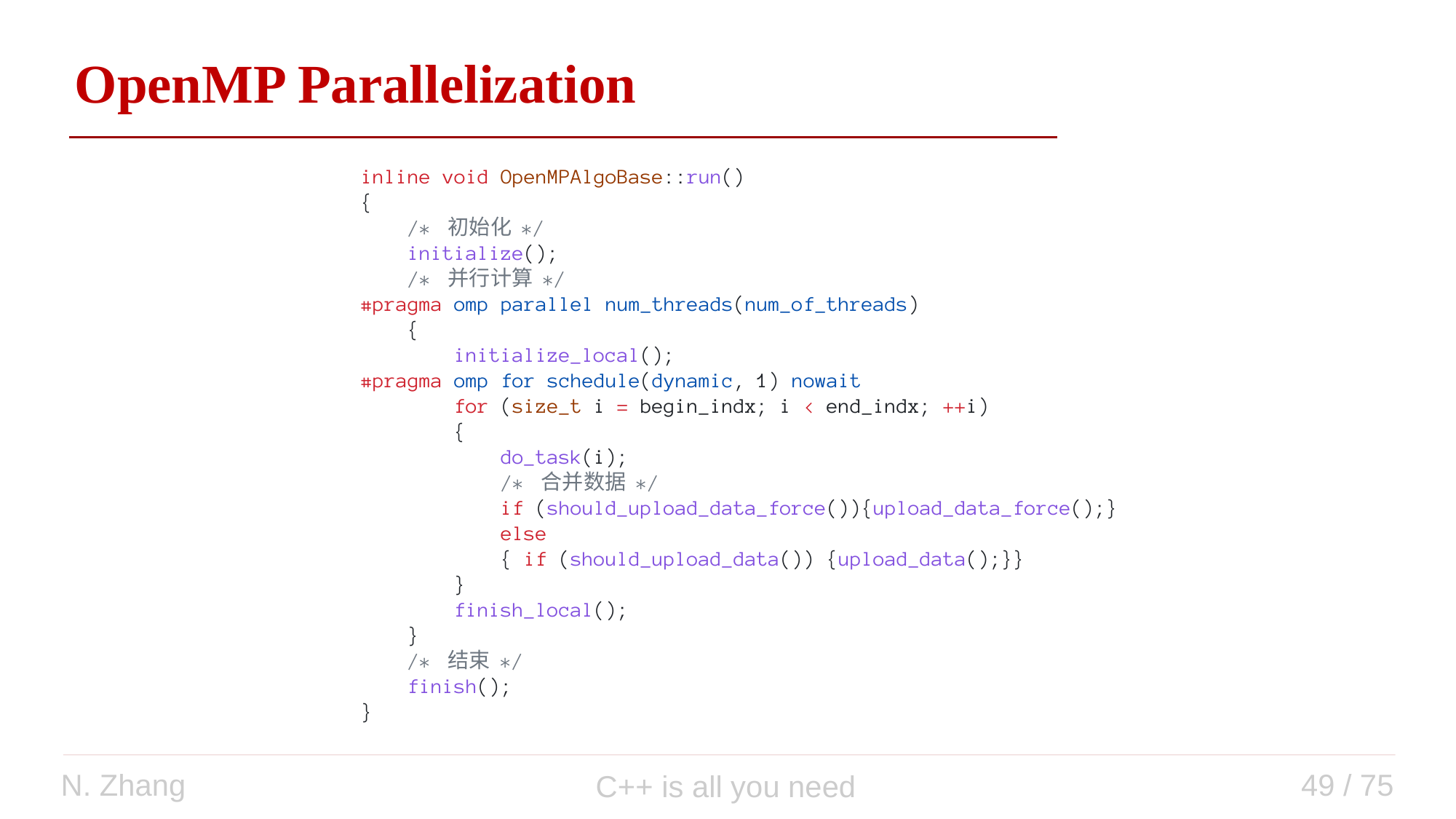

OpenMP Parallelization
inline void OpenMPAlgoBase::run()
{
    /* 初始化 */
    initialize();
    /* 并行计算 */
#pragma omp parallel num_threads(num_of_threads)
    {
        initialize_local();
#pragma omp for schedule(dynamic, 1) nowait
        for (size_t i = begin_indx; i < end_indx; ++i)
        {
            do_task(i);
            /* 合并数据 */
            if (should_upload_data_force()){upload_data_force();}
            else
            { if (should_upload_data()) {upload_data();}}
        }
        finish_local();
    }
    /* 结束 */
    finish();
}
N. Zhang
49 / 75
C++ is all you need